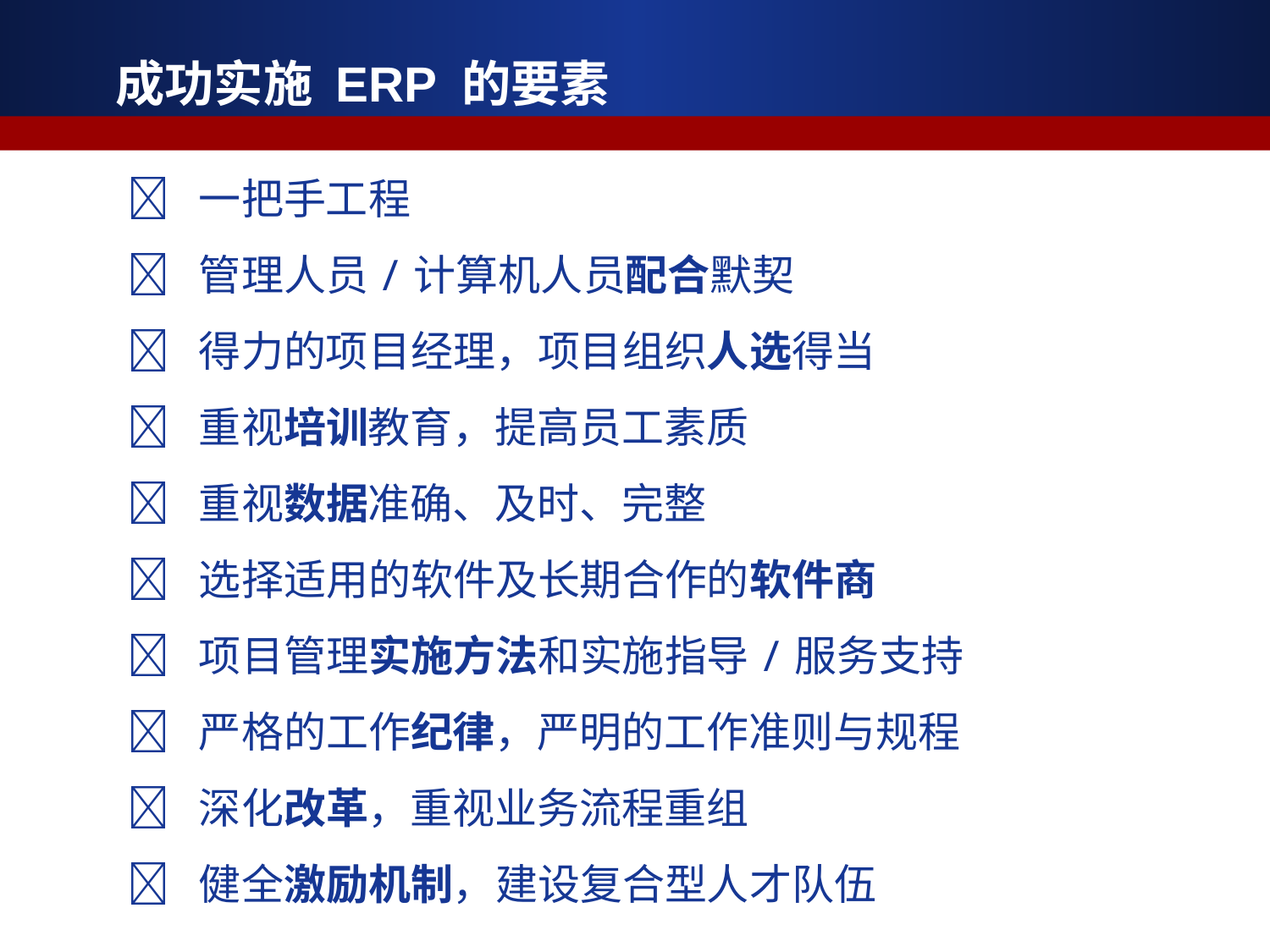

成功实施 ERP 的要素
•  一把手工程
•  管理人员/计算机人员配合默契
•  得力的项目经理，项目组织人选得当
•  重视培训教育，提高员工素质
•  重视数据准确、及时、完整
•  选择适用的软件及长期合作的软件商
•  项目管理实施方法和实施指导/服务支持
•  严格的工作纪律，严明的工作准则与规程
•  深化改革，重视业务流程重组
•  健全激励机制，建设复合型人才队伍